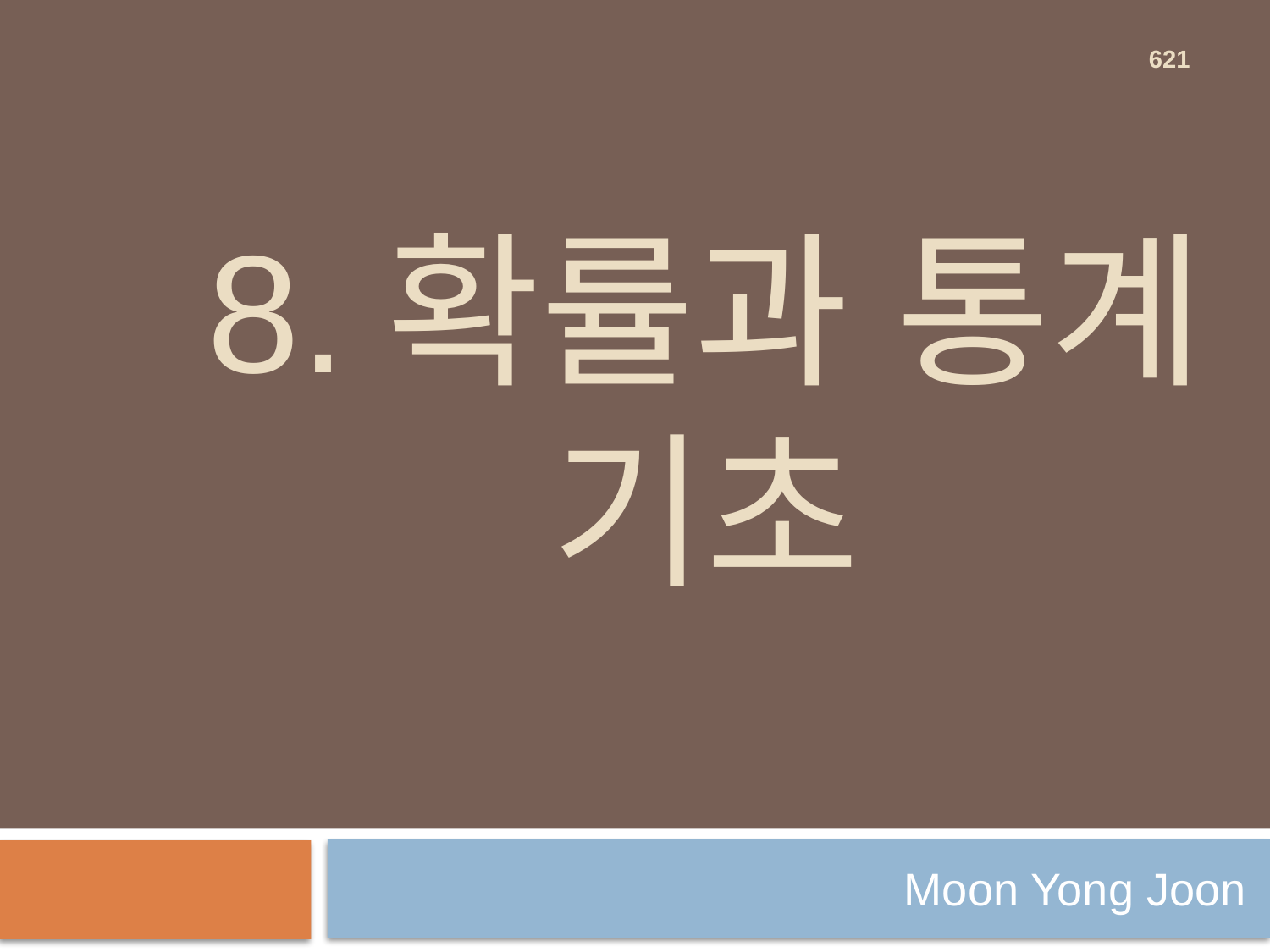

621
# 8.확률과 통계 기초
Moon Yong Joon